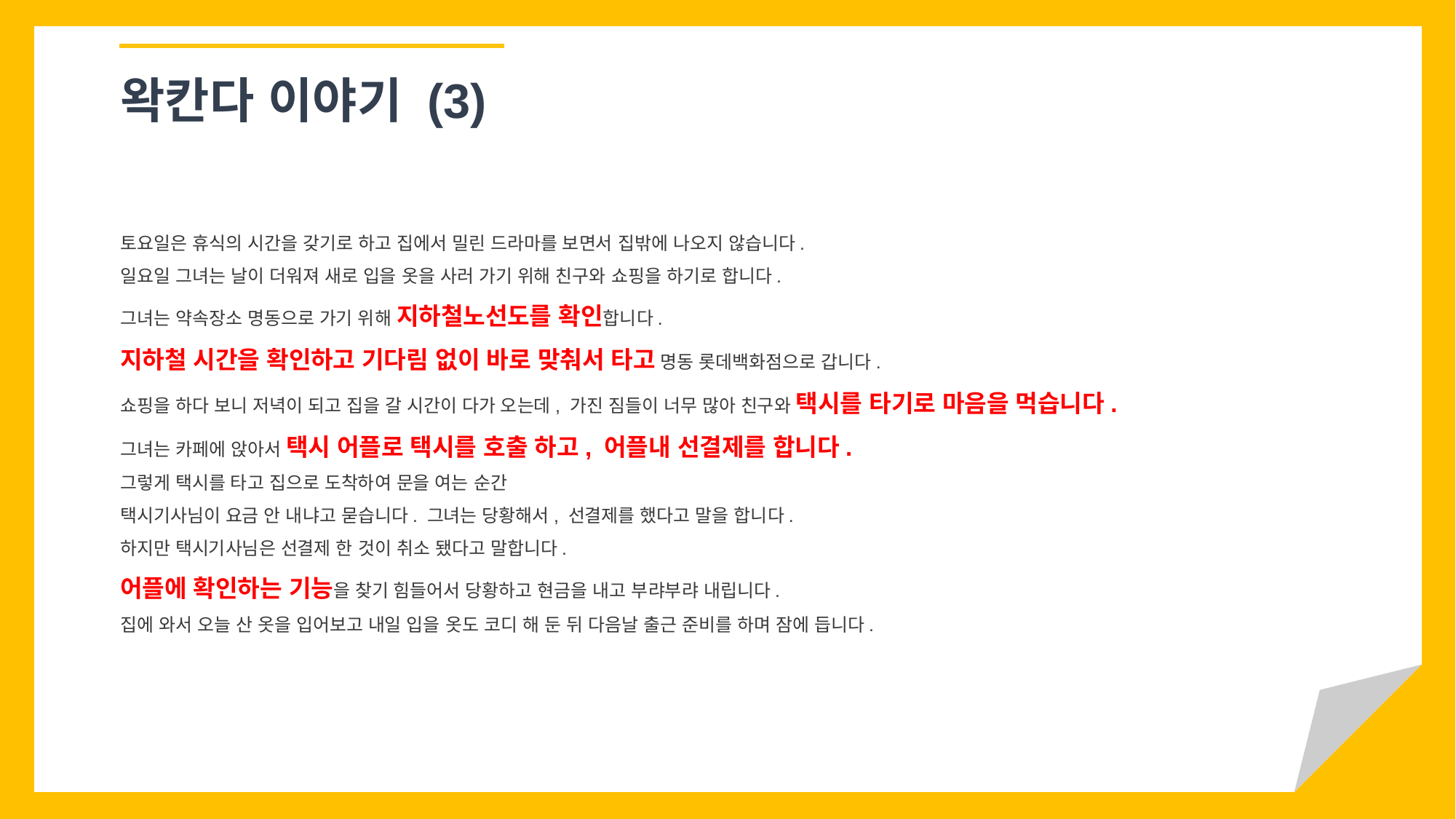

왁칸다 이야기 (3)
토요일은 휴식의 시간을 갖기로 하고 집에서 밀린 드라마를 보면서 집밖에 나오지 않습니다.
일요일 그녀는 날이 더워져 새로 입을 옷을 사러 가기 위해 친구와 쇼핑을 하기로 합니다.
그녀는 약속장소 명동으로 가기 위해 지하철노선도를 확인합니다.
지하철 시간을 확인하고 기다림 없이 바로 맞춰서 타고 명동 롯데백화점으로 갑니다.
쇼핑을 하다 보니 저녁이 되고 집을 갈 시간이 다가 오는데, 가진 짐들이 너무 많아 친구와 택시를 타기로 마음을 먹습니다.
그녀는 카페에 앉아서 택시 어플로 택시를 호출 하고, 어플내 선결제를 합니다.
그렇게 택시를 타고 집으로 도착하여 문을 여는 순간
택시기사님이 요금 안 내냐고 묻습니다. 그녀는 당황해서, 선결제를 했다고 말을 합니다.
하지만 택시기사님은 선결제 한 것이 취소 됐다고 말합니다.
어플에 확인하는 기능을 찾기 힘들어서 당황하고 현금을 내고 부랴부랴 내립니다.
집에 와서 오늘 산 옷을 입어보고 내일 입을 옷도 코디 해 둔 뒤 다음날 출근 준비를 하며 잠에 듭니다.